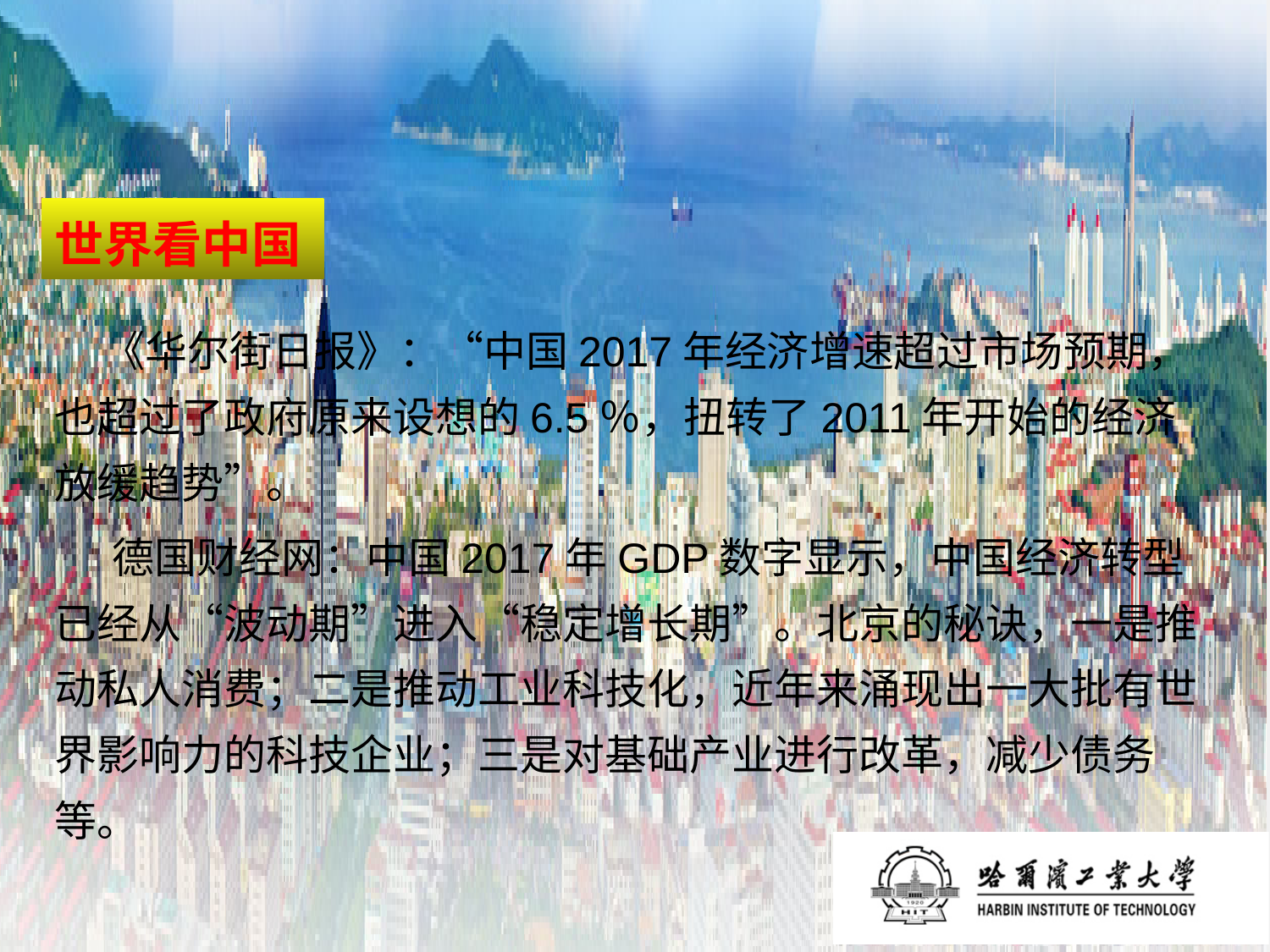

# 世界看中国
    《华尔街日报》：“中国2017年经济增速超过市场预期，也超过了政府原来设想的6.5％，扭转了2011年开始的经济放缓趋势”。
     德国财经网：中国2017年GDP数字显示，中国经济转型已经从“波动期”进入“稳定增长期”。北京的秘诀，一是推动私人消费；二是推动工业科技化，近年来涌现出一大批有世界影响力的科技企业；三是对基础产业进行改革，减少债务等。